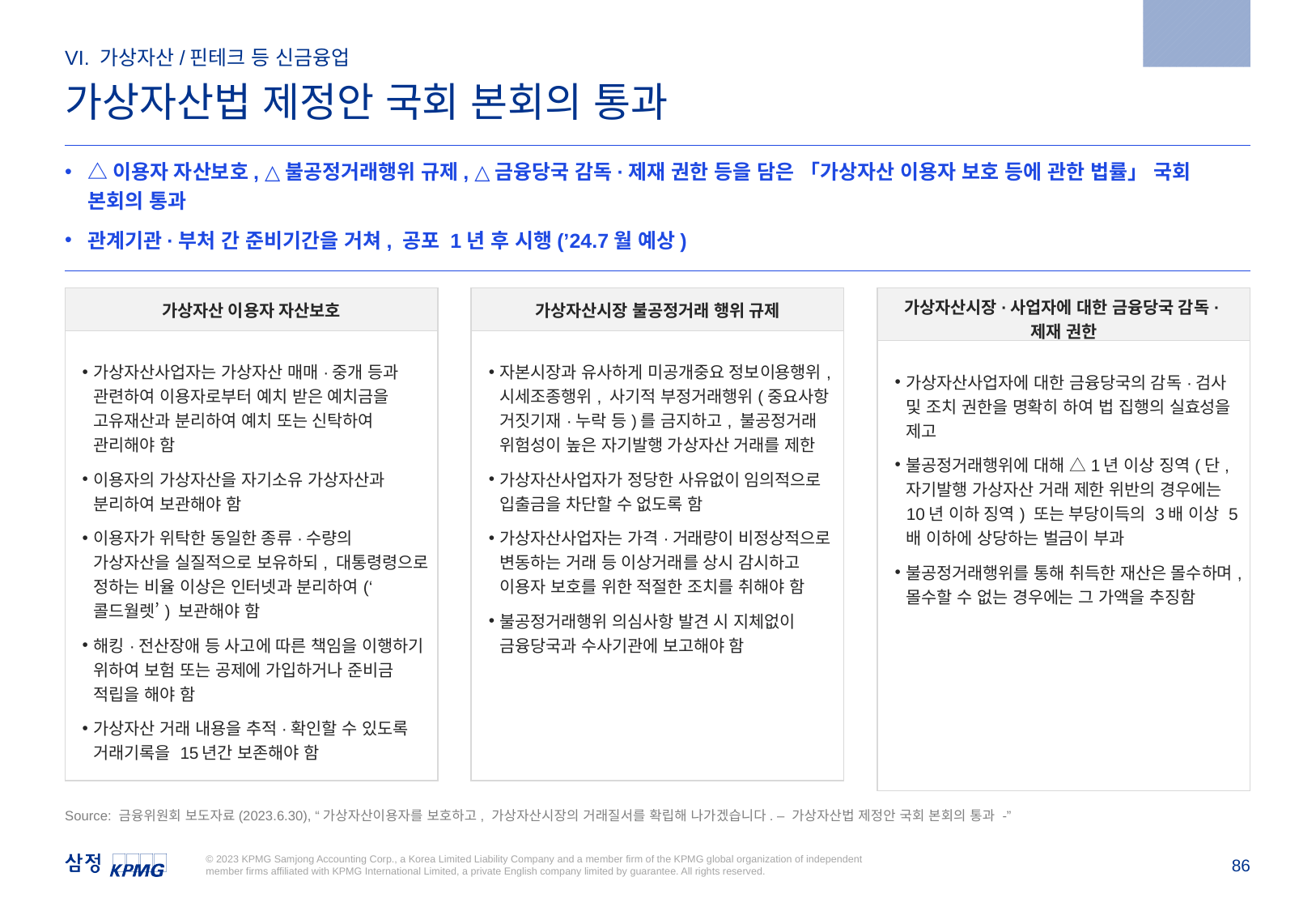

2023.6.30
VI. 가상자산/핀테크 등 신금융업
가상자산법 제정안 국회 본회의 통과
△이용자 자산보호, △불공정거래행위 규제, △금융당국 감독·제재 권한 등을 담은 「가상자산 이용자 보호 등에 관한 법률」 국회 본회의 통과
관계기관·부처 간 준비기간을 거쳐, 공포 1년 후 시행(’24.7월 예상)
| 가상자산 이용자 자산보호 |
| --- |
| 가상자산사업자는 가상자산 매매·중개 등과 관련하여 이용자로부터 예치 받은 예치금을 고유재산과 분리하여 예치 또는 신탁하여 관리해야 함 이용자의 가상자산을 자기소유 가상자산과 분리하여 보관해야 함 이용자가 위탁한 동일한 종류·수량의 가상자산을 실질적으로 보유하되, 대통령령으로 정하는 비율 이상은 인터넷과 분리하여(‘콜드월렛’) 보관해야 함 해킹·전산장애 등 사고에 따른 책임을 이행하기 위하여 보험 또는 공제에 가입하거나 준비금 적립을 해야 함 가상자산 거래 내용을 추적·확인할 수 있도록 거래기록을 15년간 보존해야 함 |
| 가상자산시장 불공정거래 행위 규제 |
| --- |
| 자본시장과 유사하게 미공개중요 정보이용행위, 시세조종행위, 사기적 부정거래행위(중요사항 거짓기재·누락 등)를 금지하고, 불공정거래 위험성이 높은 자기발행 가상자산 거래를 제한 가상자산사업자가 정당한 사유없이 임의적으로 입출금을 차단할 수 없도록 함 가상자산사업자는 가격·거래량이 비정상적으로 변동하는 거래 등 이상거래를 상시 감시하고 이용자 보호를 위한 적절한 조치를 취해야 함 불공정거래행위 의심사항 발견 시 지체없이 금융당국과 수사기관에 보고해야 함 |
| 가상자산시장·사업자에 대한 금융당국 감독·제재 권한 |
| --- |
| 가상자산사업자에 대한 금융당국의 감독·검사 및 조치 권한을 명확히 하여 법 집행의 실효성을 제고 불공정거래행위에 대해 △1년 이상 징역(단, 자기발행 가상자산 거래 제한 위반의 경우에는 10년 이하 징역) 또는 부당이득의 3배 이상 5배 이하에 상당하는 벌금이 부과 불공정거래행위를 통해 취득한 재산은 몰수하며, 몰수할 수 없는 경우에는 그 가액을 추징함 |
Source: 금융위원회 보도자료(2023.6.30), “가상자산이용자를 보호하고, 가상자산시장의 거래질서를 확립해 나가겠습니다. – 가상자산법 제정안 국회 본회의 통과 -”